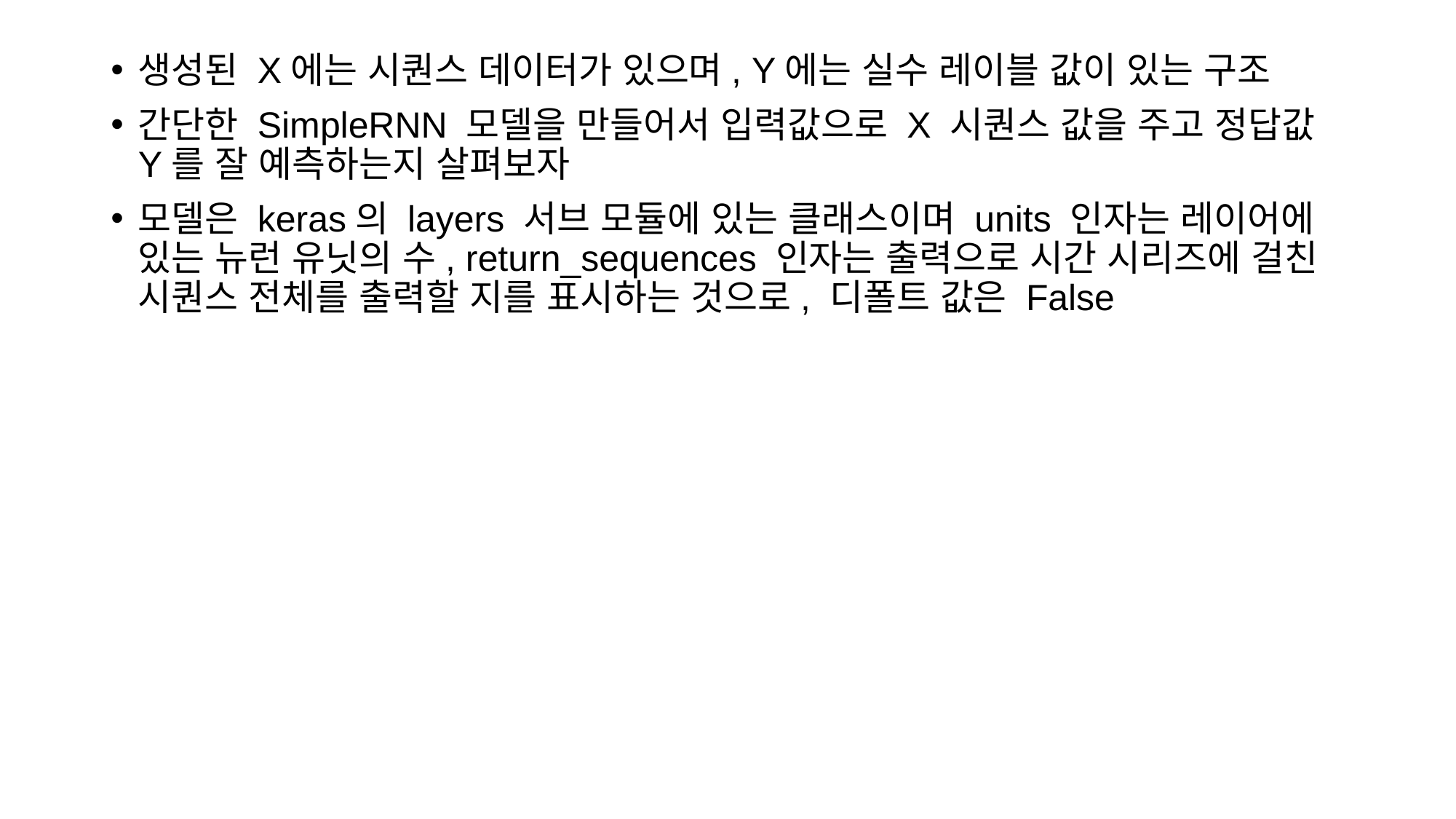

생성된 X에는 시퀀스 데이터가 있으며, Y에는 실수 레이블 값이 있는 구조
간단한 SimpleRNN 모델을 만들어서 입력값으로 X 시퀀스 값을 주고 정답값 Y를 잘 예측하는지 살펴보자
모델은 keras의 layers 서브 모듈에 있는 클래스이며 units 인자는 레이어에 있는 뉴런 유닛의 수, return_sequences 인자는 출력으로 시간 시리즈에 걸친 시퀀스 전체를 출력할 지를 표시하는 것으로, 디폴트 값은 False